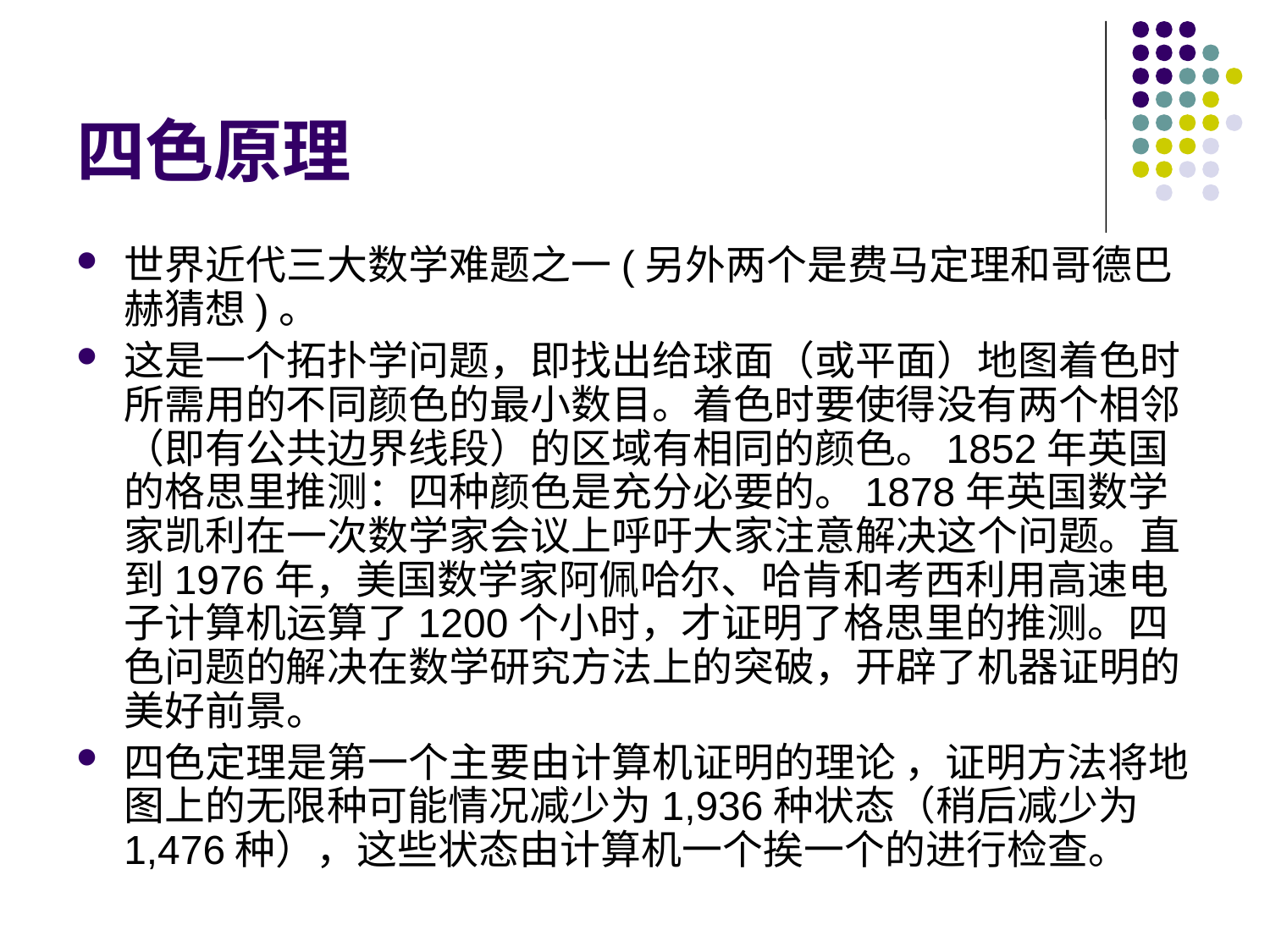

# 四色原理
世界近代三大数学难题之一(另外两个是费马定理和哥德巴赫猜想)。
这是一个拓扑学问题，即找出给球面（或平面）地图着色时所需用的不同颜色的最小数目。着色时要使得没有两个相邻（即有公共边界线段）的区域有相同的颜色。1852年英国的格思里推测：四种颜色是充分必要的。1878年英国数学家凯利在一次数学家会议上呼吁大家注意解决这个问题。直到1976年，美国数学家阿佩哈尔、哈肯和考西利用高速电子计算机运算了1200个小时，才证明了格思里的推测。四色问题的解决在数学研究方法上的突破，开辟了机器证明的美好前景。
四色定理是第一个主要由计算机证明的理论 ，证明方法将地图上的无限种可能情况减少为1,936种状态（稍后减少为1,476种），这些状态由计算机一个挨一个的进行检查。